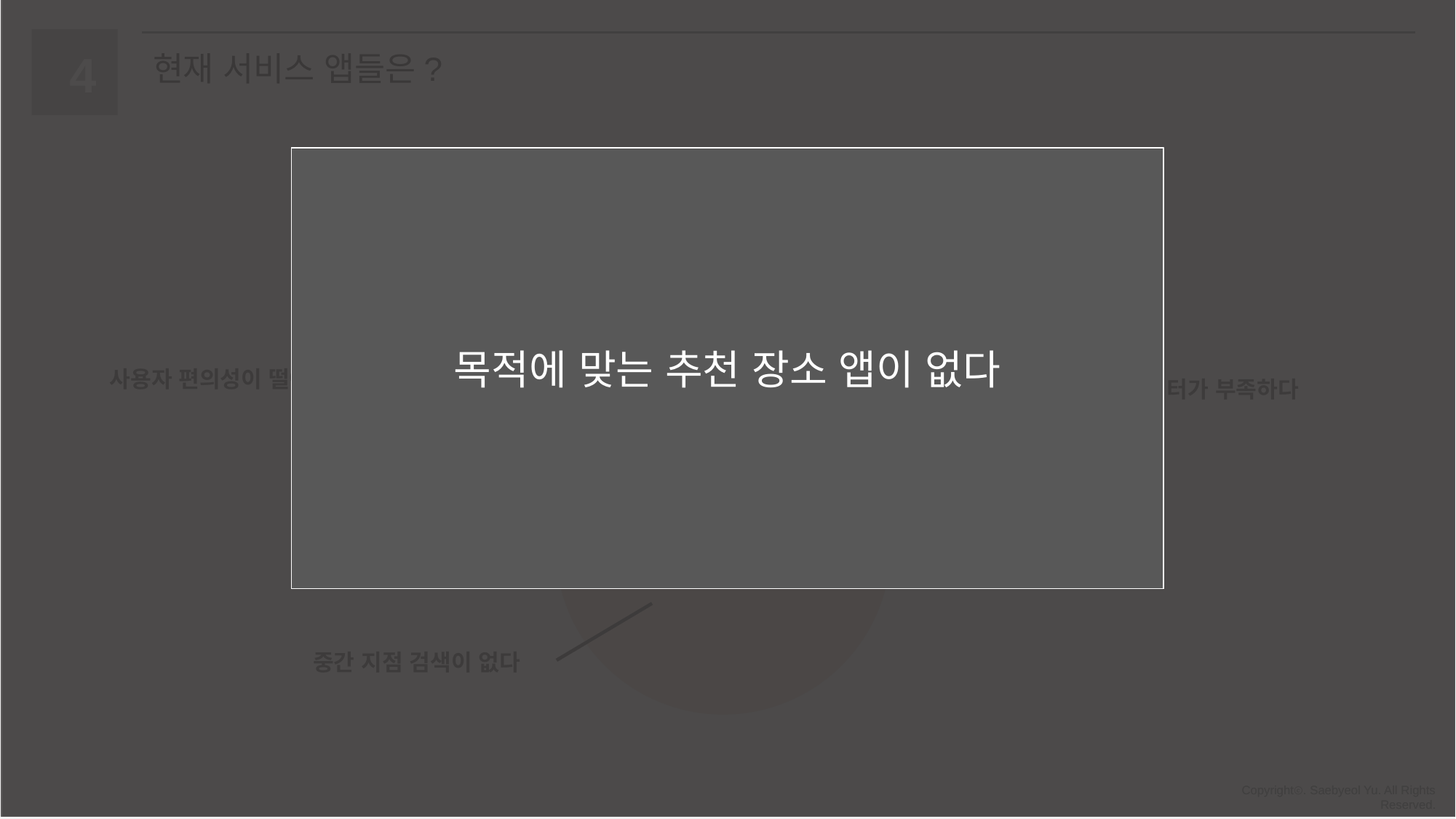

4
현재 서비스 앱들은?

아쉬운 점

난 오늘 남자 4명이서 놀 건데 어딜 추천해?

어제 만나서 피자 먹었어 오늘은 뭐 먹으면 좋을까?

오늘 같은 날씨에는 어딜 많이 가?
목적에 맞는 추천 장소 앱이 없다
야! 만나
위밋
플레이스
카카오맵

사용자 편의성이 떨어진다

장소 데이터가 부족하다
중간 지점 검색이 없다
Copyrightⓒ. Saebyeol Yu. All Rights Reserved.